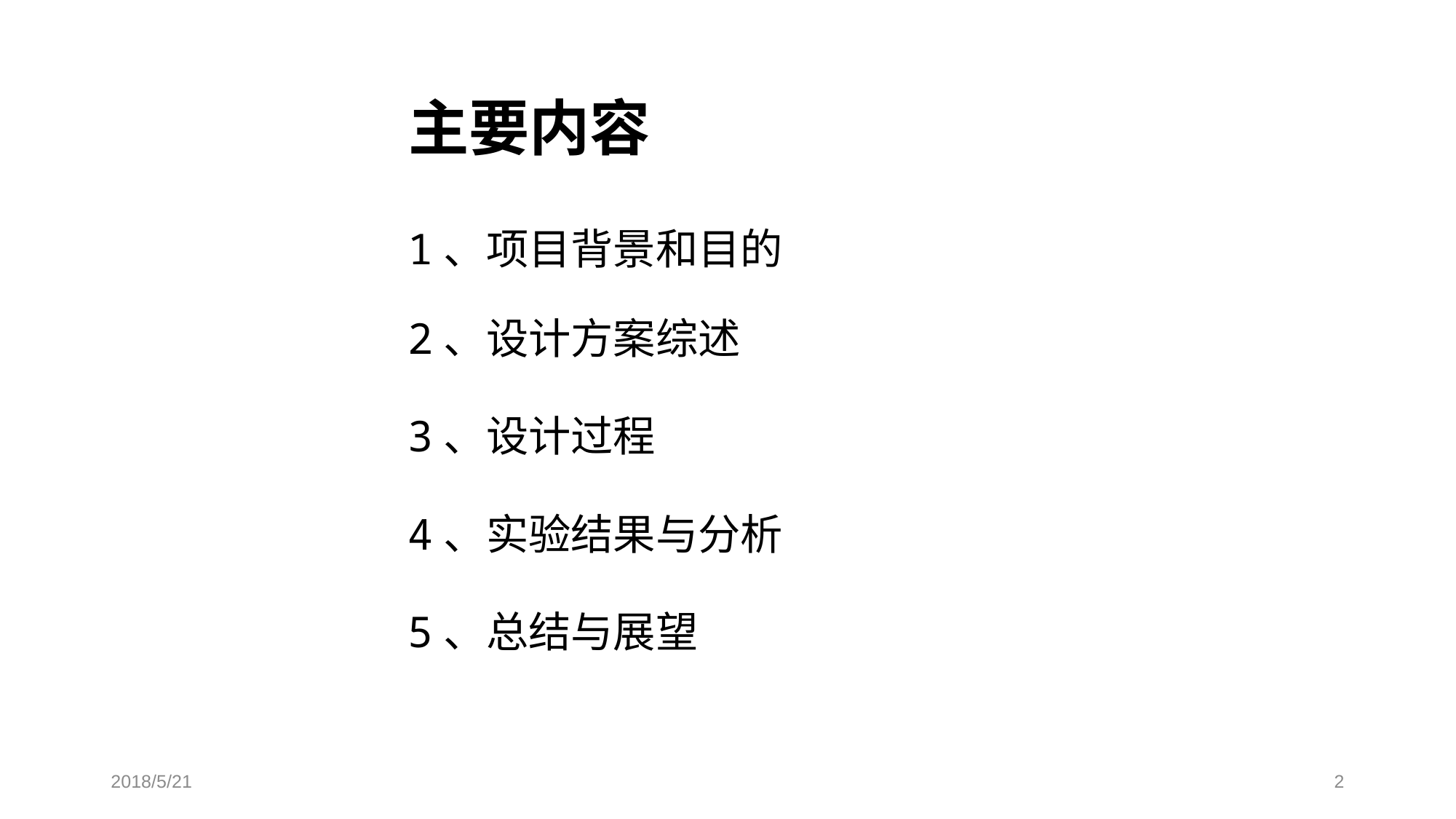

主要内容
1、项目背景和目的
2、设计方案综述
3、设计过程
4、实验结果与分析
5、总结与展望
2018/5/21
2